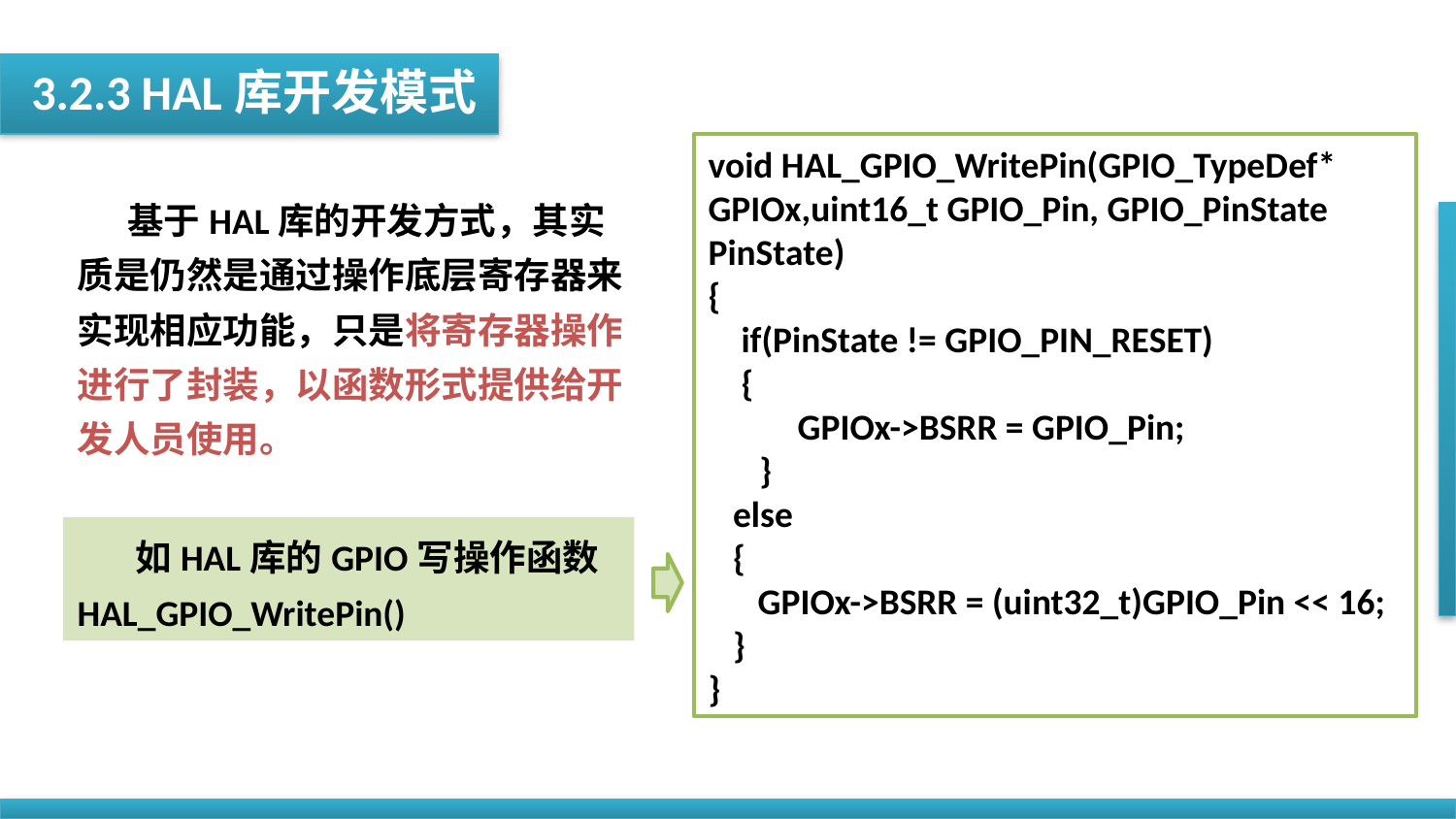

3.2.3 HAL库开发模式
void HAL_GPIO_WritePin(GPIO_TypeDef* GPIOx,uint16_t GPIO_Pin, GPIO_PinState PinState)
{
    if(PinState != GPIO_PIN_RESET)
    {
  GPIOx->BSRR = GPIO_Pin;
 }
   else
   {
      GPIOx->BSRR = (uint32_t)GPIO_Pin << 16;
   }
}
     基于HAL库的开发方式，其实质是仍然是通过操作底层寄存器来实现相应功能，只是将寄存器操作进行了封装，以函数形式提供给开发人员使用。
      如HAL库的GPIO写操作函数HAL_GPIO_WritePin()